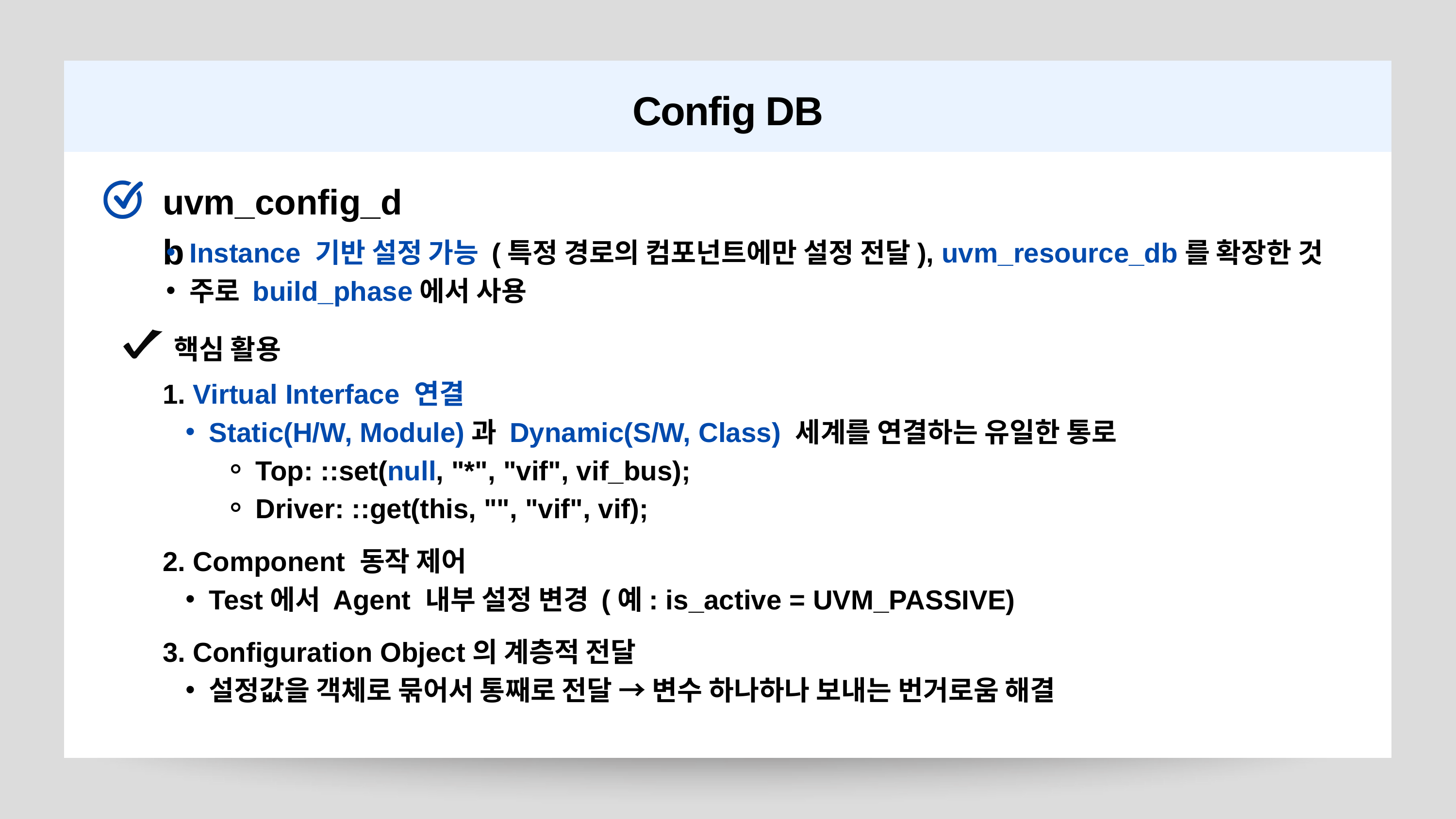

Config DB
uvm_config_db

Instance 기반 설정 가능 (특정 경로의 컴포넌트에만 설정 전달), uvm_resource_db를 확장한 것
주로 build_phase에서 사용
핵심 활용

1. Virtual Interface 연결
Static(H/W, Module)과 Dynamic(S/W, Class) 세계를 연결하는 유일한 통로
Top: ::set(null, "*", "vif", vif_bus);
Driver: ::get(this, "", "vif", vif);

2. Component 동작 제어
Test에서 Agent 내부 설정 변경 (예: is_active = UVM_PASSIVE)

3. Configuration Object의 계층적 전달
설정값을 객체로 묶어서 통째로 전달 → 변수 하나하나 보내는 번거로움 해결